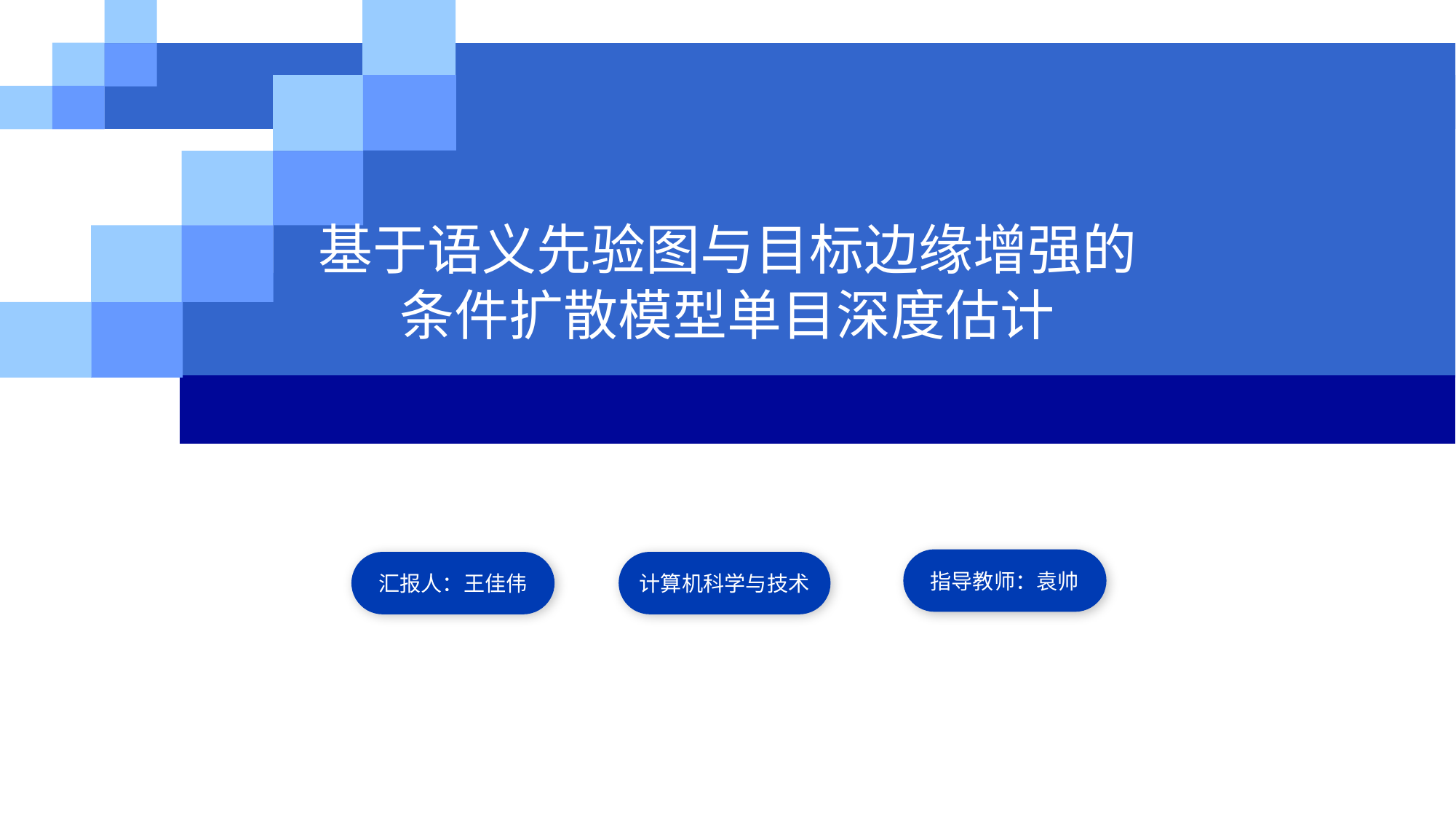

# 基于语义先验图与目标边缘增强的 条件扩散模型单目深度估计
指导教师：袁帅
汇报人：王佳伟
计算机科学与技术